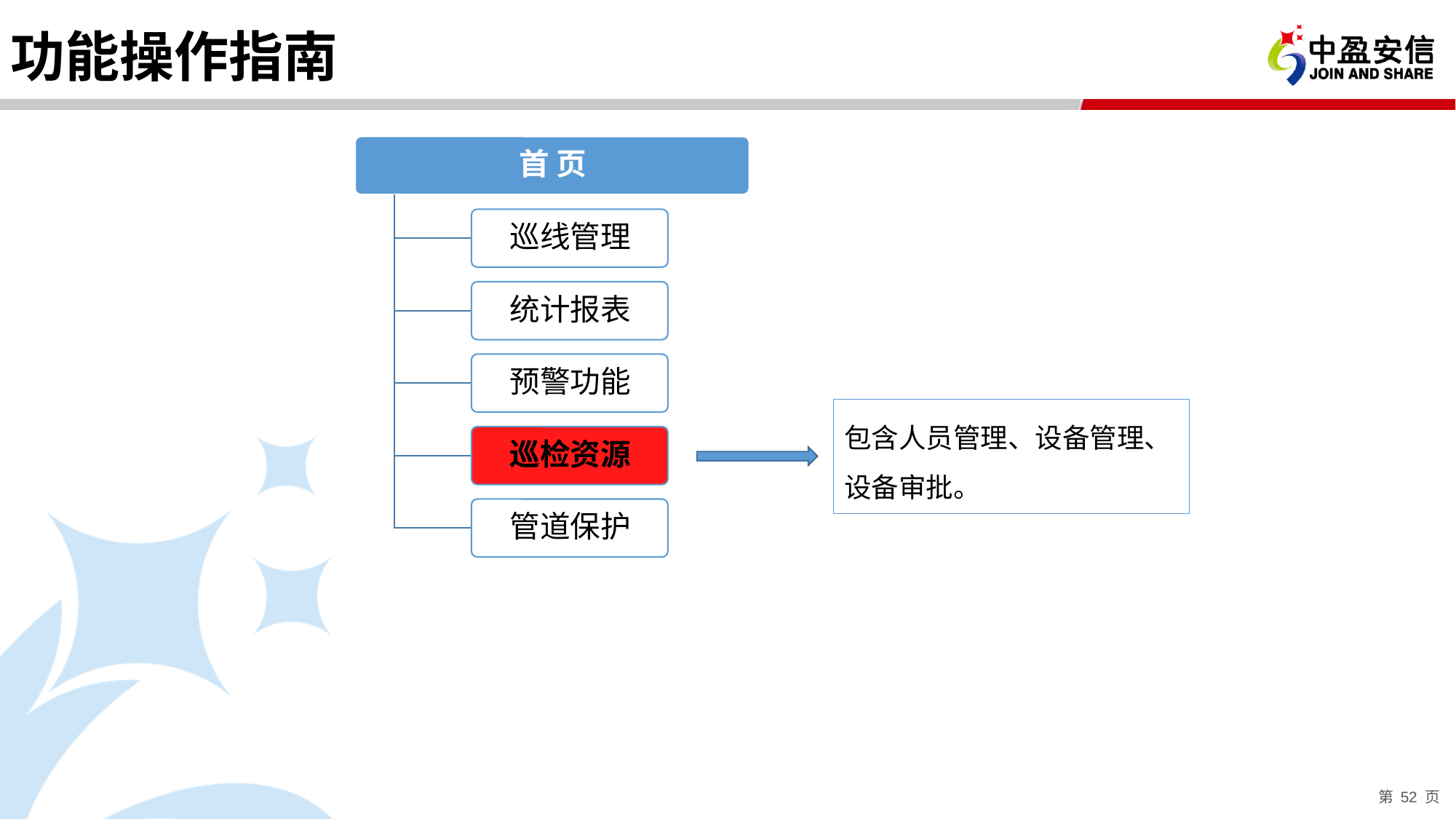

# 功能操作指南
首 页
巡线管理
统计报表
预警功能
巡检资源
管道保护
包含人员管理、设备管理、设备审批。